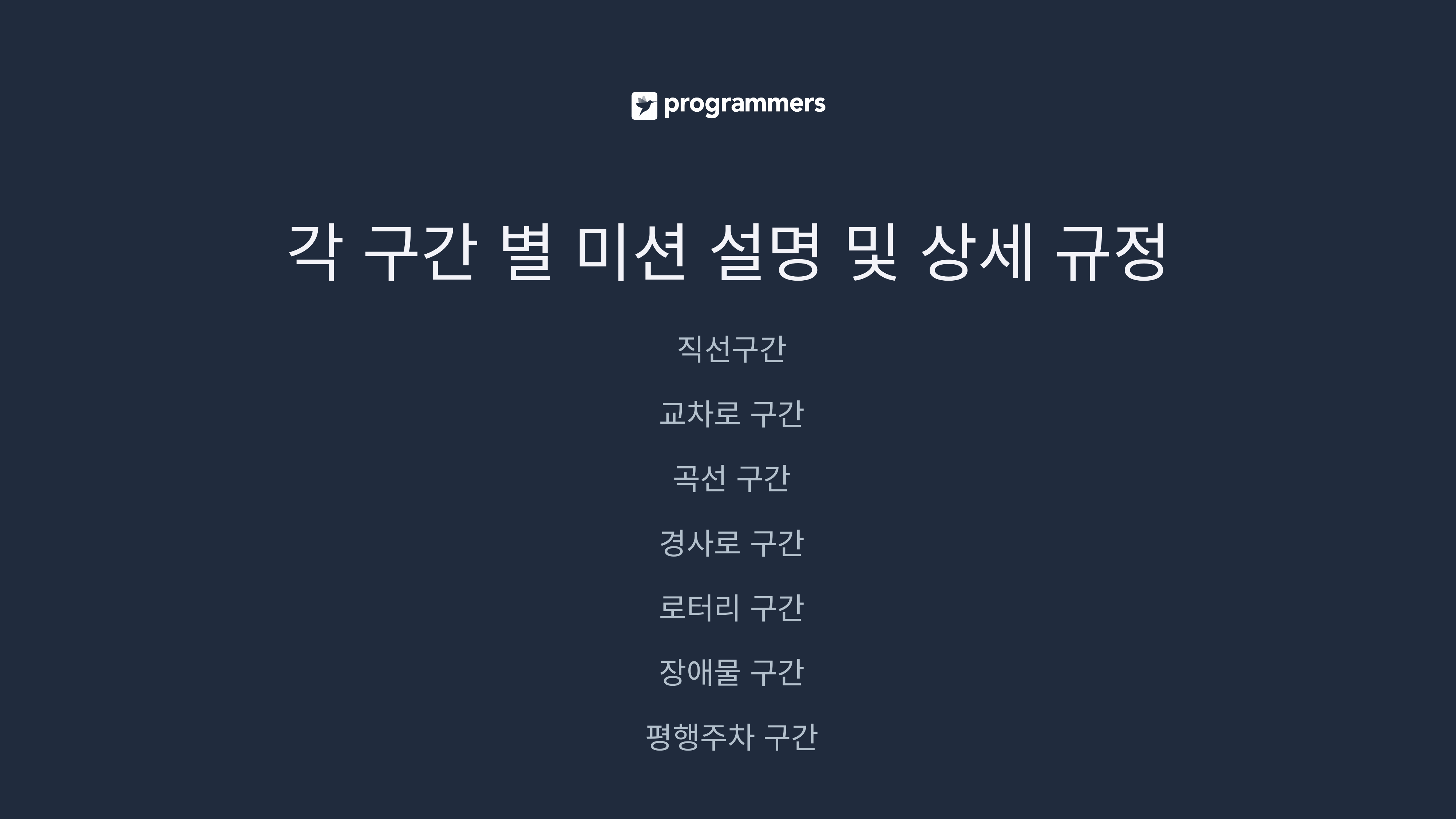

# 각 구간 별 미션 설명 및 상세 규정
직선구간

교차로 구간

곡선 구간

경사로 구간

로터리 구간

장애물 구간

평행주차 구간